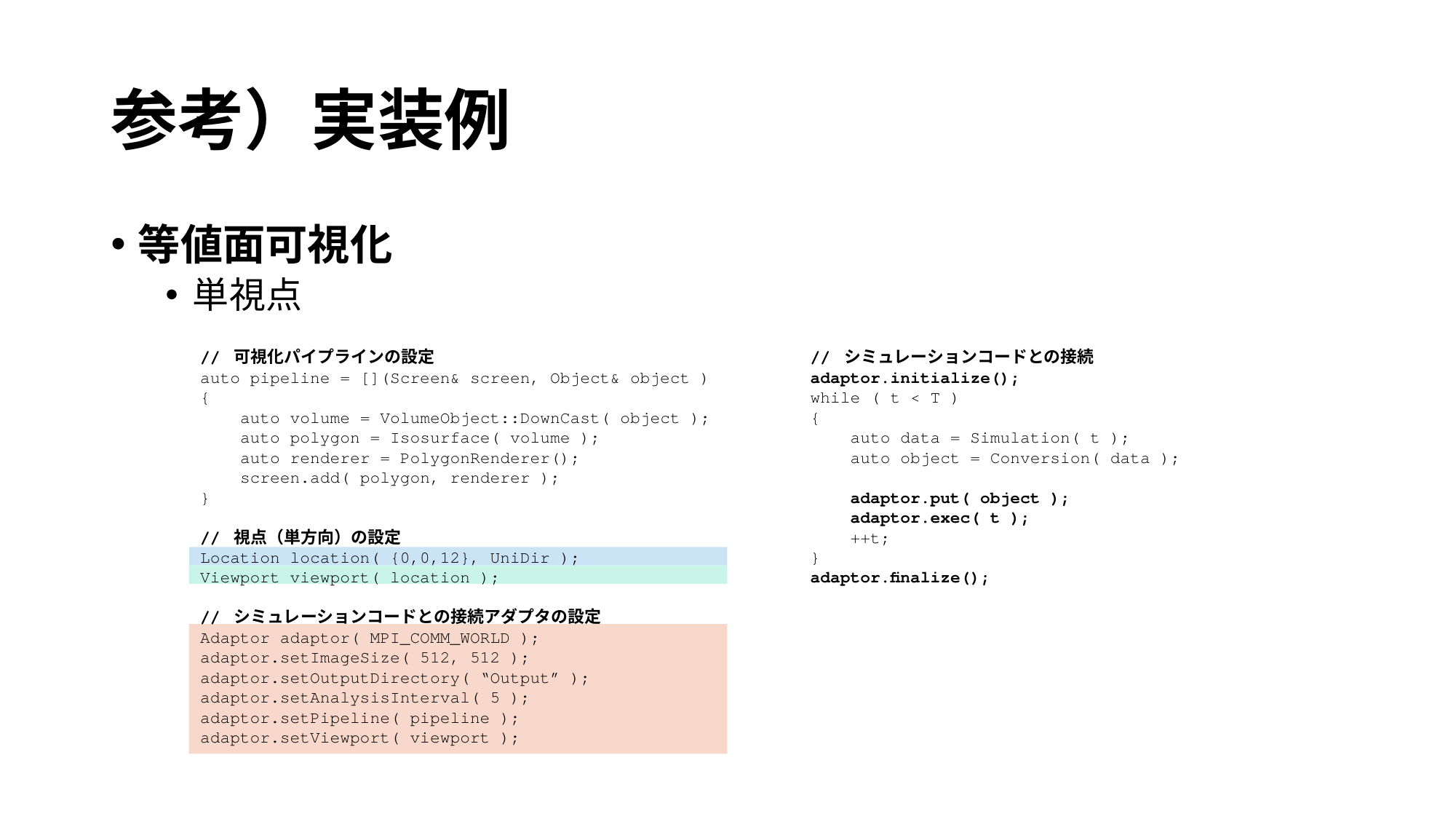

# 参考）実装例
等値面可視化
単視点
// 可視化パイプラインの設定
auto pipeline = [](Screen& screen, Object& object )
{
    auto volume = VolumeObject::DownCast( object );
    auto polygon = Isosurface( volume );
    auto renderer = PolygonRenderer();
    screen.add( polygon, renderer );
}

// 視点（単方向）の設定
Location location( {0,0,12}, UniDir );
Viewport viewport( location );

// シミュレーションコードとの接続アダプタの設定
Adaptor adaptor( MPI_COMM_WORLD );
adaptor.setImageSize( 512, 512 );
adaptor.setOutputDirectory( “Output” );
adaptor.setAnalysisInterval( 5 );
adaptor.setPipeline( pipeline );
adaptor.setViewport( viewport );
// シミュレーションコードとの接続
adaptor.initialize();
while ( t < T )
{
    auto data = Simulation( t );
    auto object = Conversion( data );

    adaptor.put( object );
    adaptor.exec( t );
    ++t;
}
adaptor.finalize();